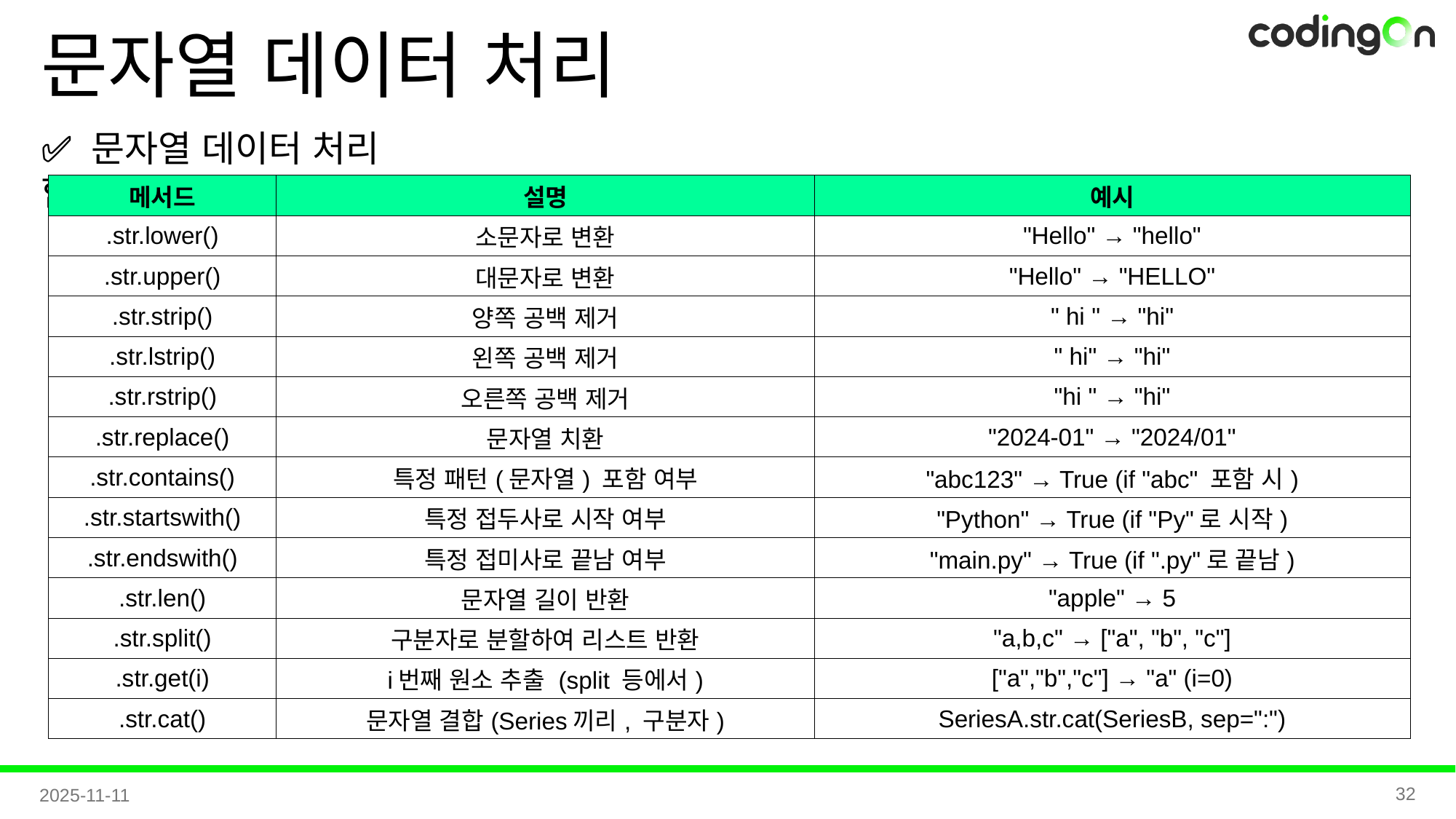

# 문자열 데이터 처리
✅ 문자열 데이터 처리 함수
| 메서드 | 설명 | 예시 |
| --- | --- | --- |
| .str.lower() | 소문자로 변환 | "Hello" → "hello" |
| .str.upper() | 대문자로 변환 | "Hello" → "HELLO" |
| .str.strip() | 양쪽 공백 제거 | " hi " → "hi" |
| .str.lstrip() | 왼쪽 공백 제거 | " hi" → "hi" |
| .str.rstrip() | 오른쪽 공백 제거 | "hi " → "hi" |
| .str.replace() | 문자열 치환 | "2024-01" → "2024/01" |
| .str.contains() | 특정 패턴(문자열) 포함 여부 | "abc123" → True (if "abc" 포함 시) |
| .str.startswith() | 특정 접두사로 시작 여부 | "Python" → True (if "Py"로 시작) |
| .str.endswith() | 특정 접미사로 끝남 여부 | "main.py" → True (if ".py"로 끝남) |
| .str.len() | 문자열 길이 반환 | "apple" → 5 |
| .str.split() | 구분자로 분할하여 리스트 반환 | "a,b,c" → ["a", "b", "c"] |
| .str.get(i) | i번째 원소 추출 (split 등에서) | ["a","b","c"] → "a" (i=0) |
| .str.cat() | 문자열 결합(Series끼리, 구분자) | SeriesA.str.cat(SeriesB, sep=":") |
32
2025-11-11